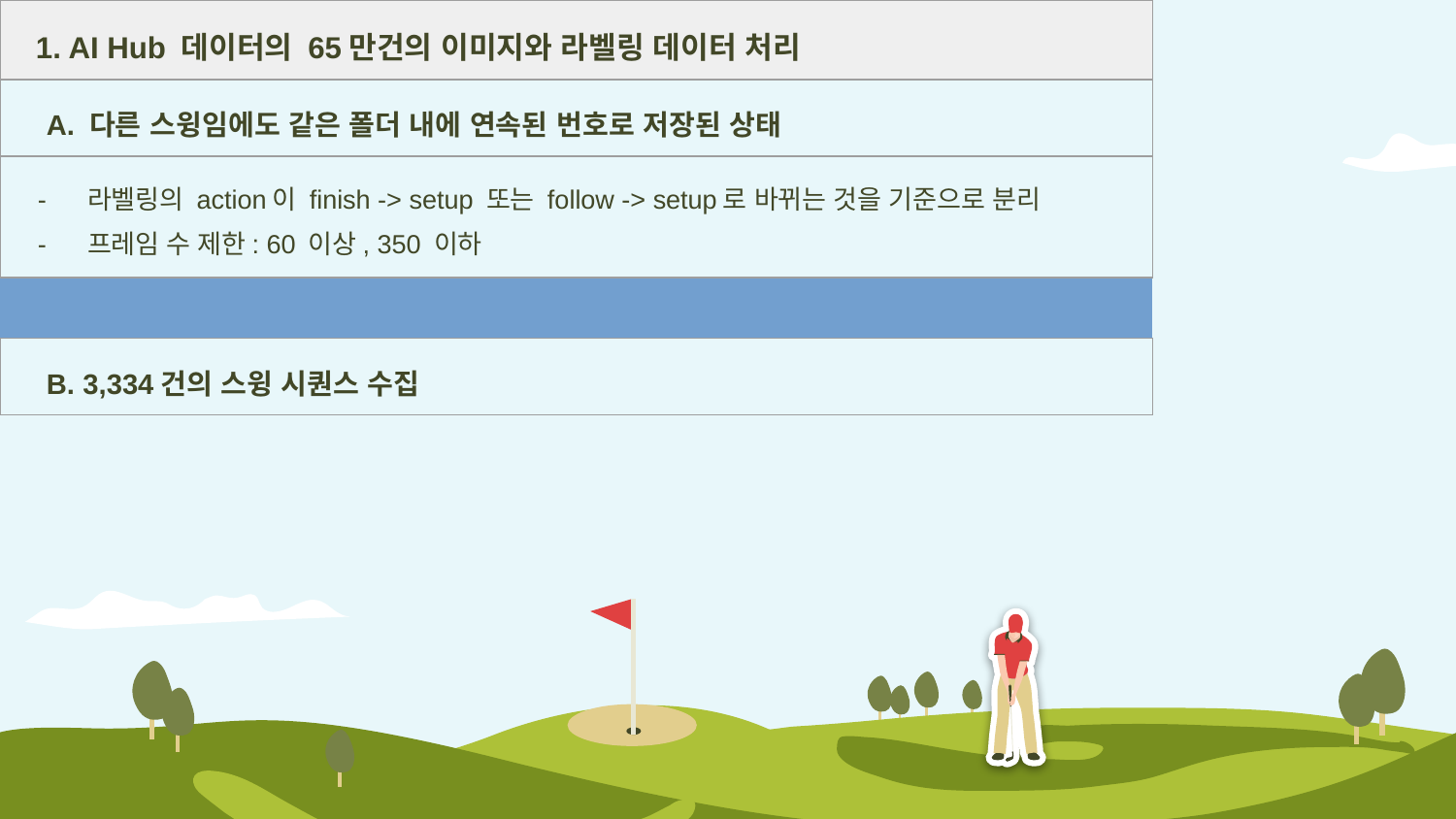

# ST-GCN 데이터 전처리
| 1. AI Hub 데이터의 65만건의 이미지와 라벨링 데이터 처리 |
| --- |
| A. 다른 스윙임에도 같은 폴더 내에 연속된 번호로 저장된 상태 |
| 라벨링의 action이 finish -> setup 또는 follow -> setup로 바뀌는 것을 기준으로 분리 프레임 수 제한: 60 이상, 350 이하 |
|  |
| B. 3,334건의 스윙 시퀀스 수집 |
| 2. 21건의 스윙 시퀀스 라벨링 수집 |